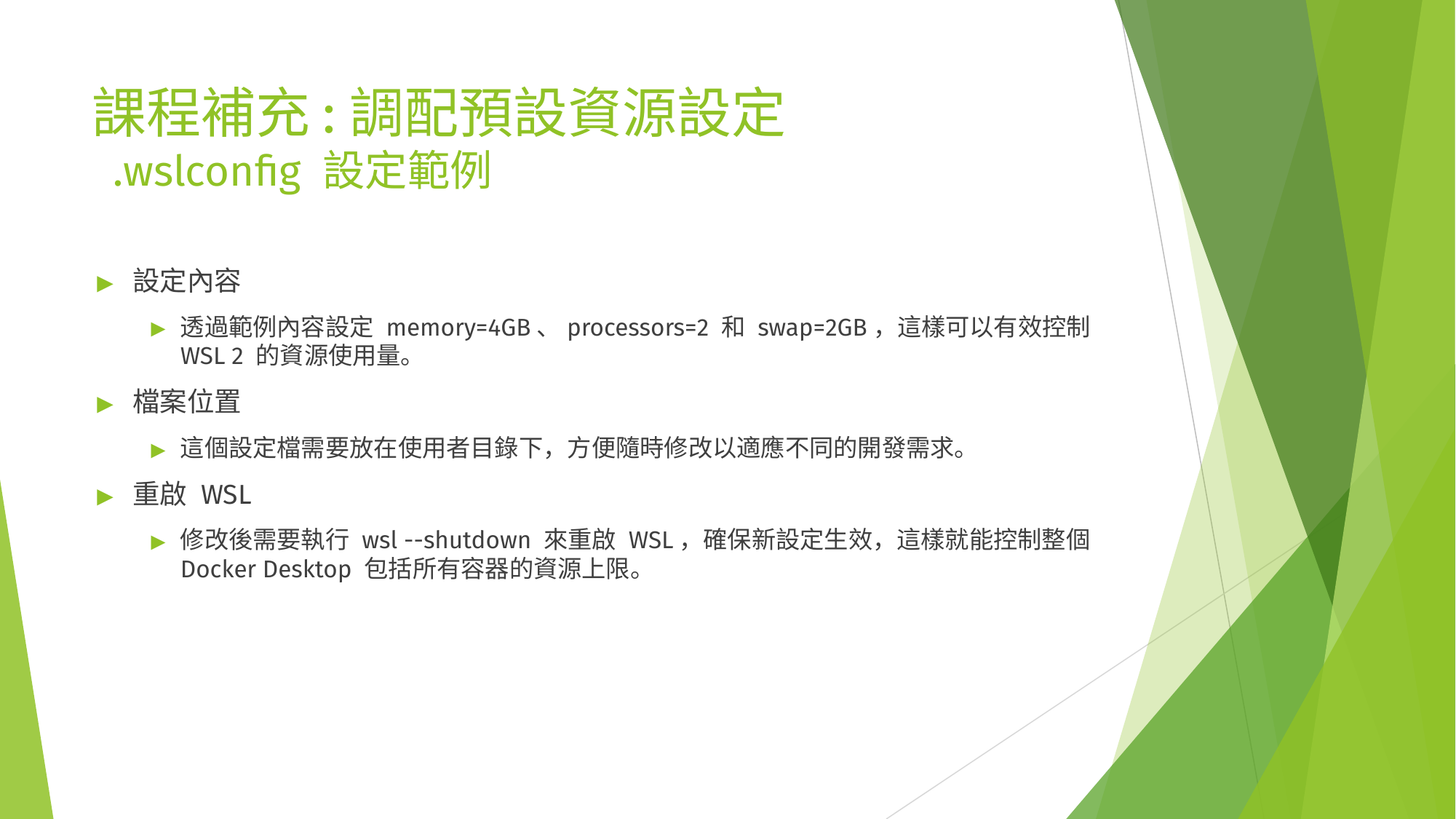

# 課程補充:調配預設資源設定 .wslconfig 設定範例
設定內容
透過範例內容設定 memory=4GB、processors=2 和 swap=2GB，這樣可以有效控制 WSL 2 的資源使用量。
檔案位置
這個設定檔需要放在使用者目錄下，方便隨時修改以適應不同的開發需求。
重啟 WSL
修改後需要執行 wsl --shutdown 來重啟 WSL，確保新設定生效，這樣就能控制整個 Docker Desktop 包括所有容器的資源上限。